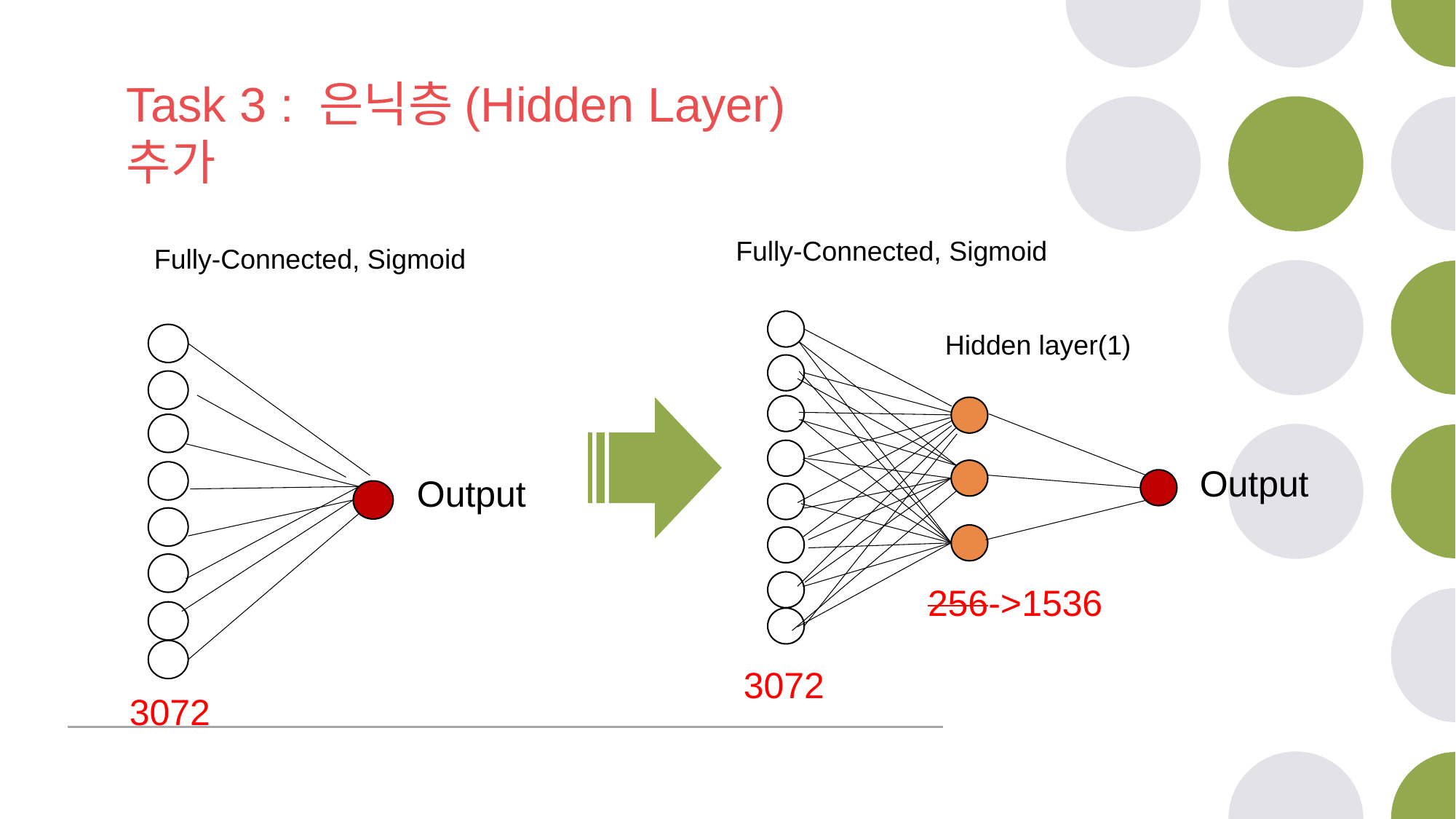

Task 3 : 은닉층(Hidden Layer) 추가
Fully-Connected, Sigmoid

Hidden layer(1)

Output

256->1536

3072
Fully-Connected, Sigmoid

Output

3072